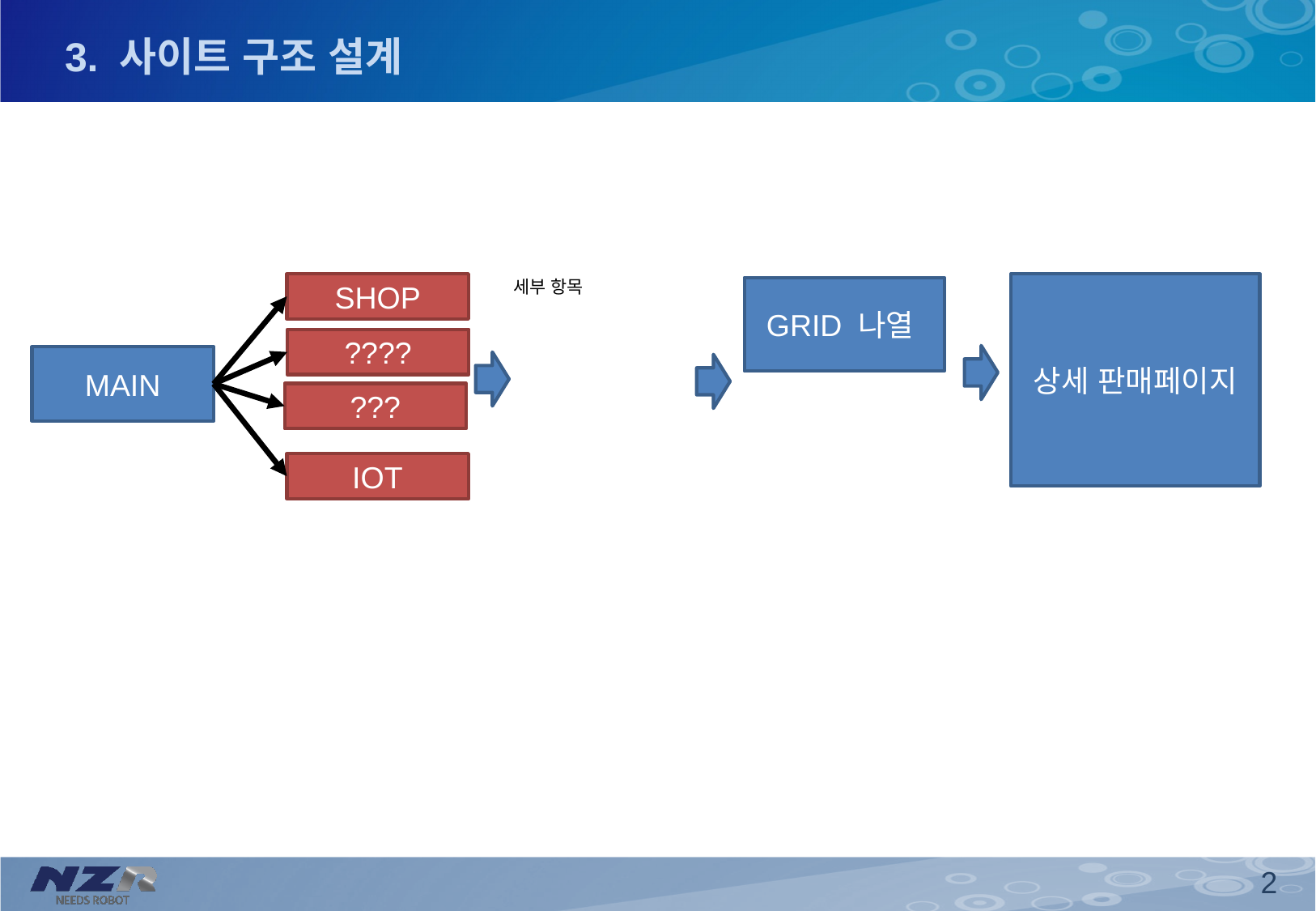

3. 사이트 구조 설계
세부 항목
SHOP
상세 판매페이지
GRID 나열
????

MAIN

???
IOT
2